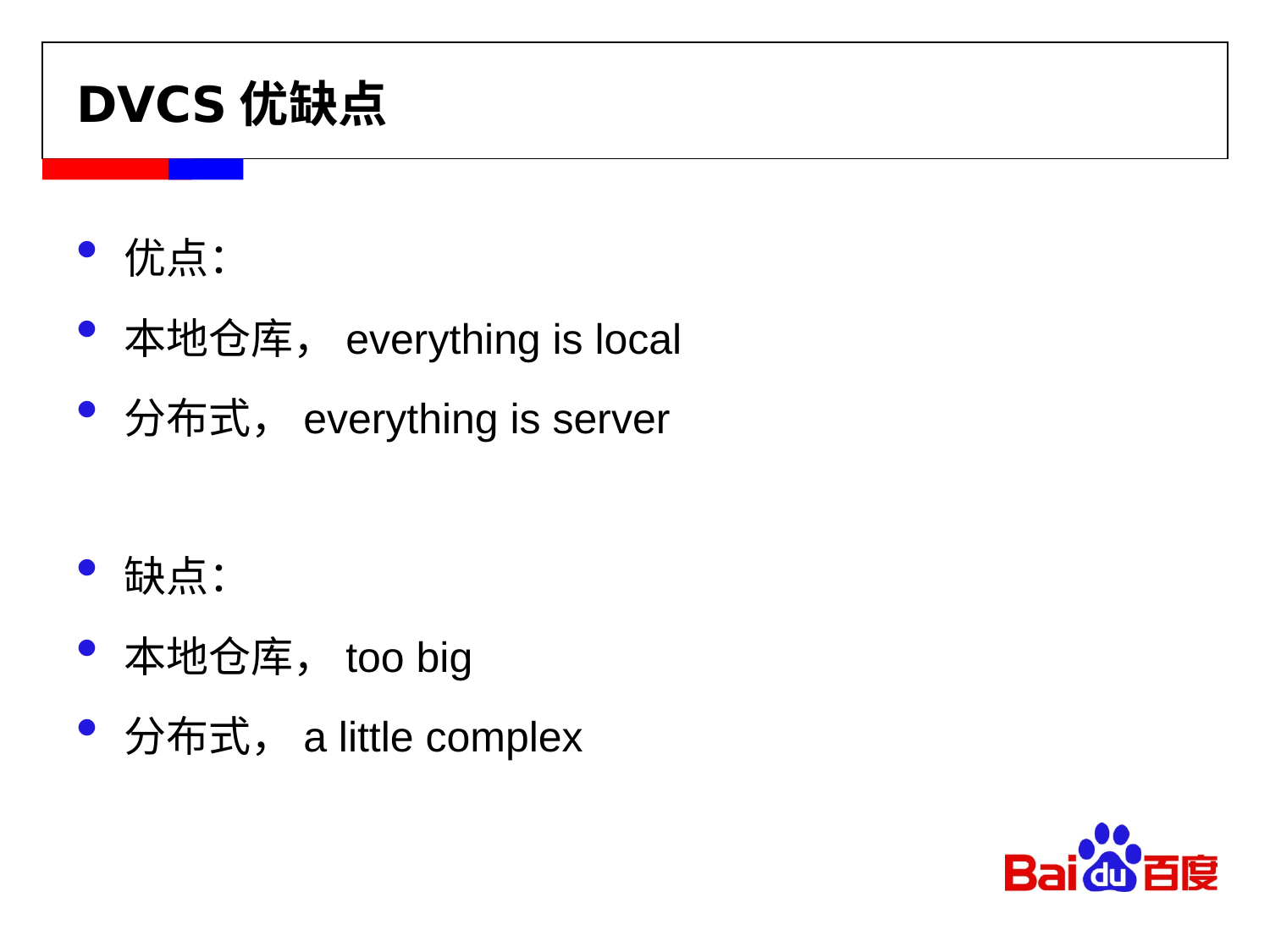

# DVCS优缺点
优点：
本地仓库，everything is local
分布式，everything is server

缺点：
本地仓库，too big
分布式，a little complex